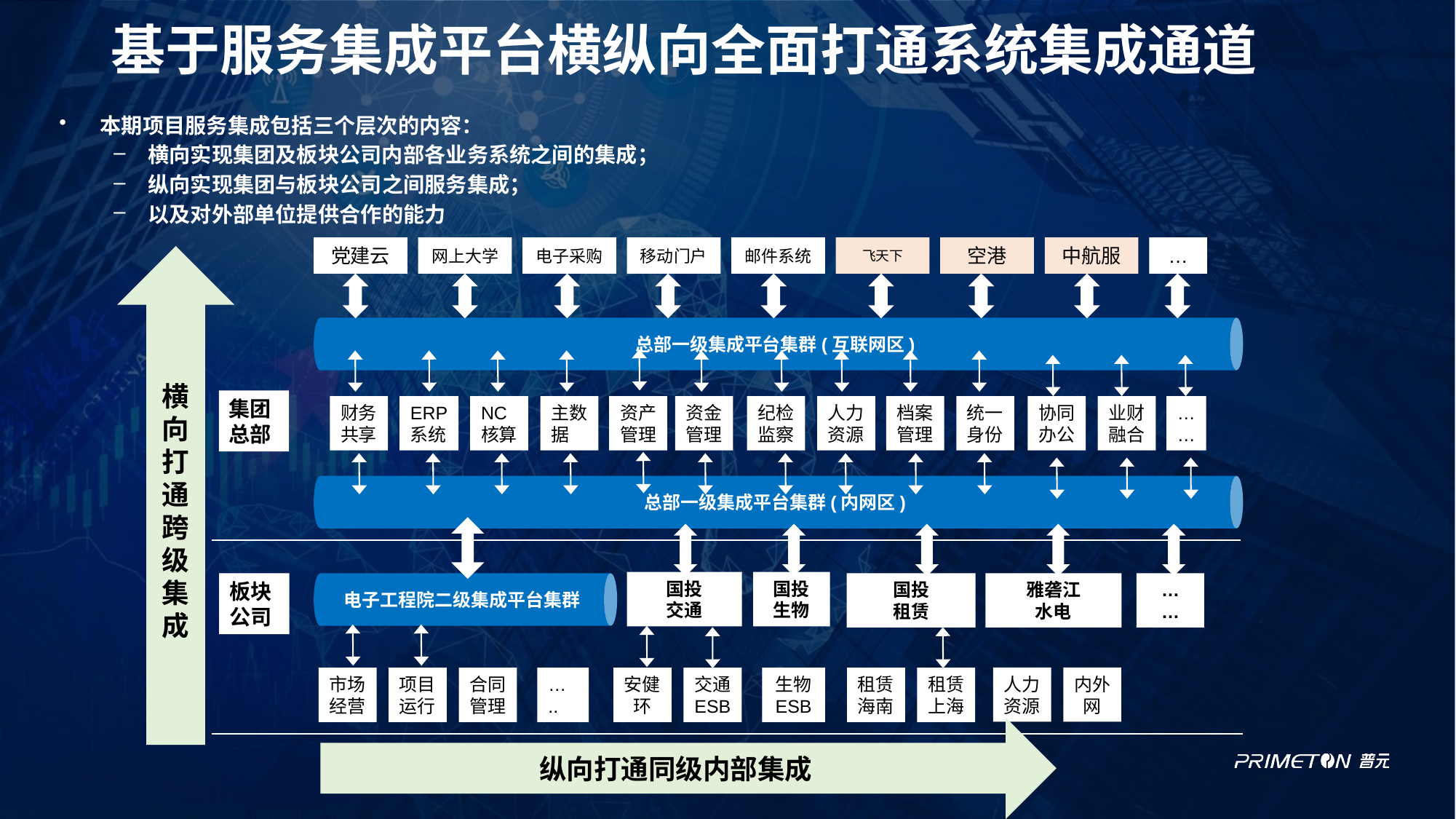

总部一级集成平台集群(互联网区)
# 基于服务集成平台横纵向全面打通系统集成通道
总部一级集成平台集群(内网区)
本期项目服务集成包括三个层次的内容：
横向实现集团及板块公司内部各业务系统之间的集成；
纵向实现集团与板块公司之间服务集成；
以及对外部单位提供合作的能力
党建云
网上大学
电子采购
移动门户
邮件系统
飞天下
空港
中航服
…
横向打通跨级集成

集团总部
财务
共享
ERP
系统
NC
核算
主数
据
资产
管理
资金
管理
纪检
监察
人力
资源
档案
管理
统一
身份
协同
办公
业财
融合
…
…
电子工程院二级集成平台集群

国投
交通
国投
生物
板块公司
国投
租赁
雅砻江
水电
…
…
人力
资源
内外
网
市场
经营
项目
运行
合同
管理
…
..
安健
环
交通
ESB
生物
ESB
租赁
海南
租赁
上海
纵向打通同级内部集成